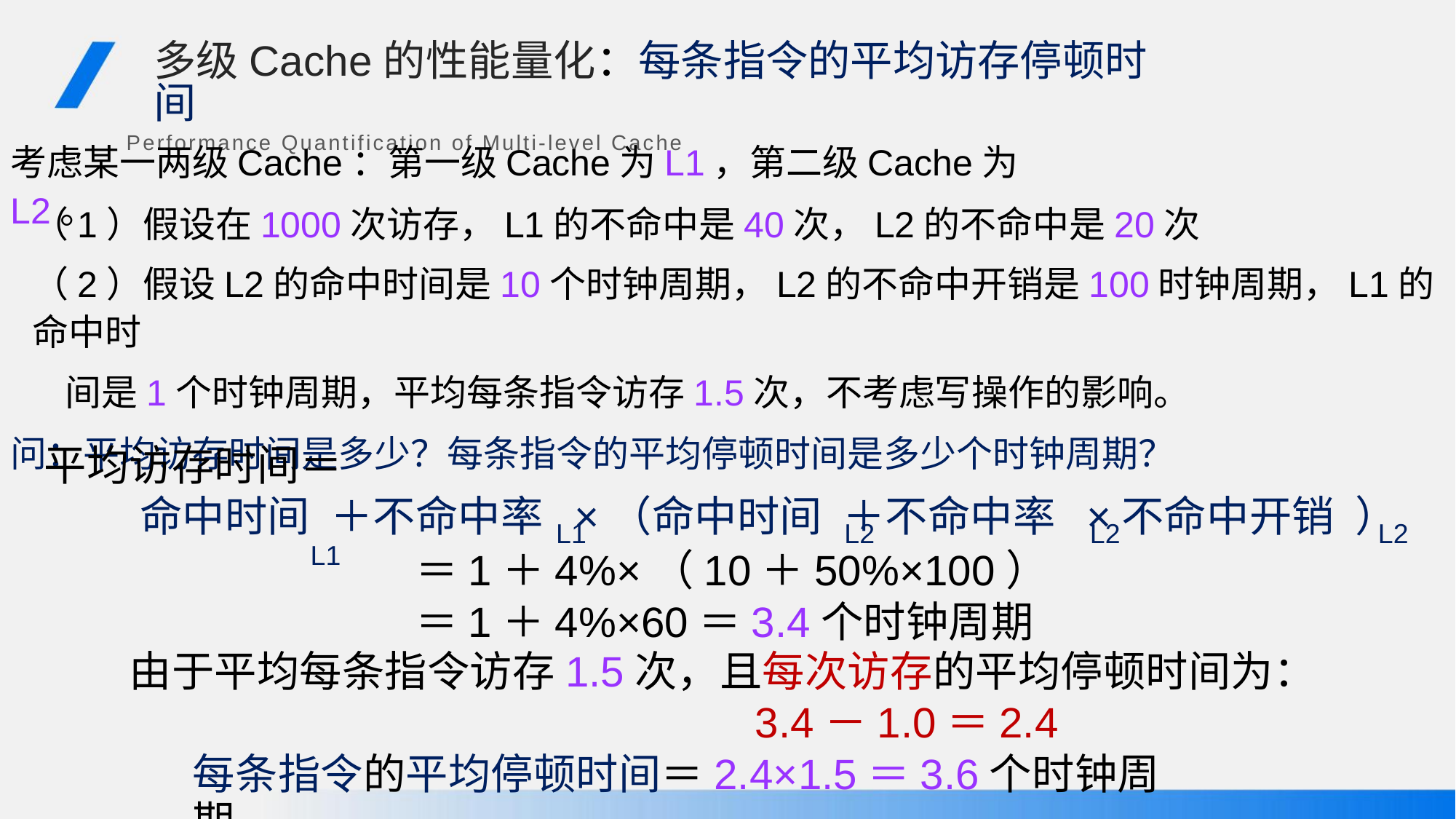

多级Cache的性能量化：每条指令的平均访存停顿时间
Performance Quantification of Multi-level Cache
考虑某一两级Cache：第一级Cache为L1，第二级Cache为L2。
（1）假设在1000次访存，L1的不命中是40次，L2的不命中是20次
（2）假设L2的命中时间是10个时钟周期，L2的不命中开销是100时钟周期，L1的命中时
间是1个时钟周期，平均每条指令访存1.5次，不考虑写操作的影响。
问：平均访存时间是多少？每条指令的平均停顿时间是多少个时钟周期？
平均访存时间＝
命中时间 ＋不命中率 ×（命中时间 ＋不命中率 ×不命中开销 ）
L1
L1
L2
L2
L2
＝1＋4%×（10＋50%×100）
＝1＋4%×60＝3.4个时钟周期
由于平均每条指令访存1.5次，且每次访存的平均停顿时间为：
3.4－1.0＝2.4
每条指令的平均停顿时间＝2.4×1.5＝3.6个时钟周期